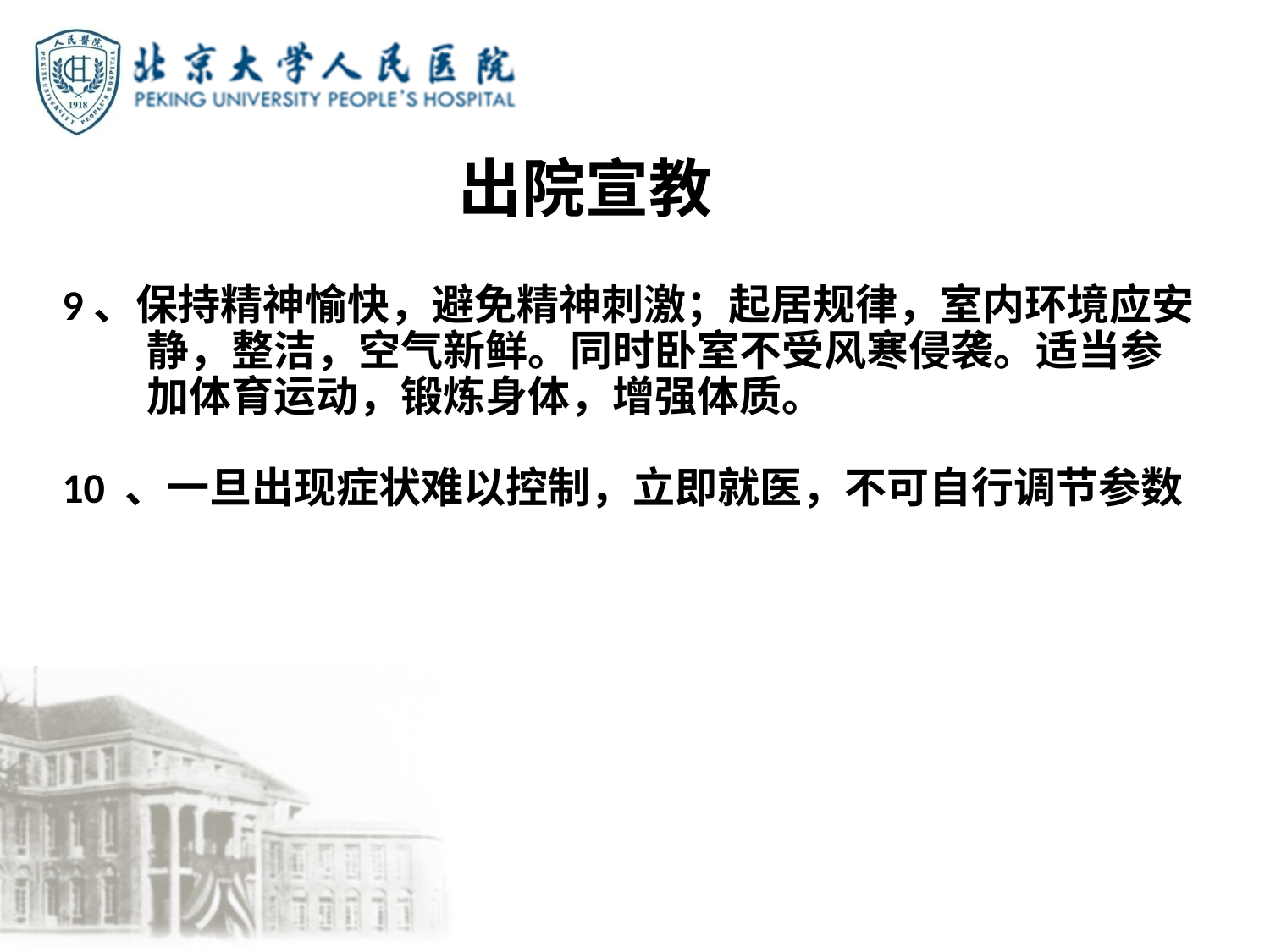

出院宣教
9、保持精神愉快，避免精神刺激；起居规律，室内环境应安静，整洁，空气新鲜。同时卧室不受风寒侵袭。适当参加体育运动，锻炼身体，增强体质。

10 、一旦出现症状难以控制，立即就医，不可自行调节参数